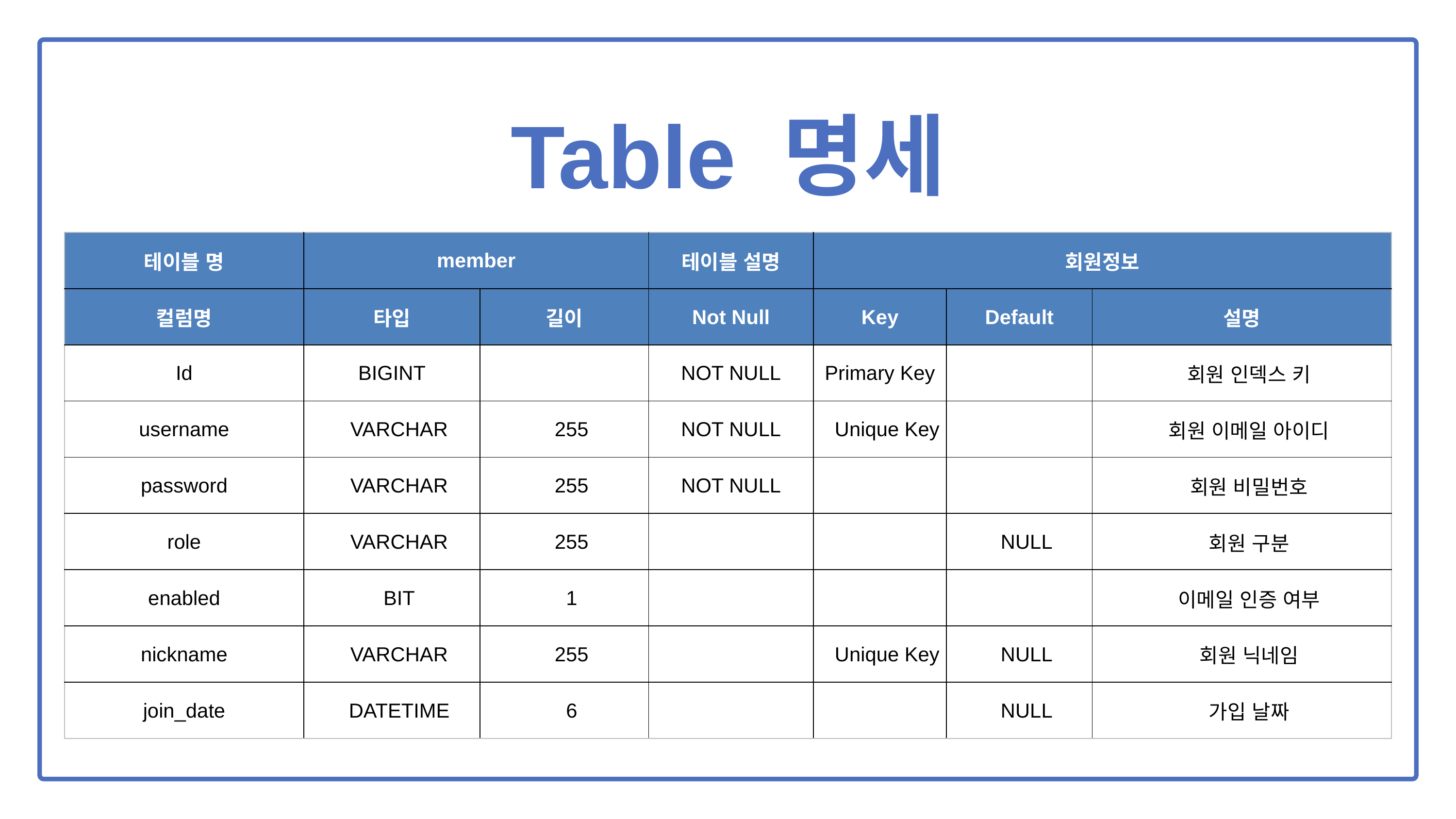

Table 명세
| 테이블 명 | member | URI | 테이블 설명 | 회원정보 |  |  |
| --- | --- | --- | --- | --- | --- | --- |
| 컬럼명 | 타입 | 길이 | Not Null | Key | Default | 설명 |
| Id | BIGINT |  | NOT NULL | Primary Key |  | 회원 인덱스 키 |
| username | VARCHAR | 255 | NOT NULL | Unique Key |  | 회원 이메일 아이디 |
| password | VARCHAR | 255 | NOT NULL |  |  | 회원 비밀번호 |
| role | VARCHAR | 255 |  |  | NULL | 회원 구분 |
| enabled | BIT | 1 |  |  |  | 이메일 인증 여부 |
| nickname | VARCHAR | 255 |  | Unique Key | NULL | 회원 닉네임 |
| join\_date | DATETIME | 6 |  |  | NULL | 가입 날짜 |